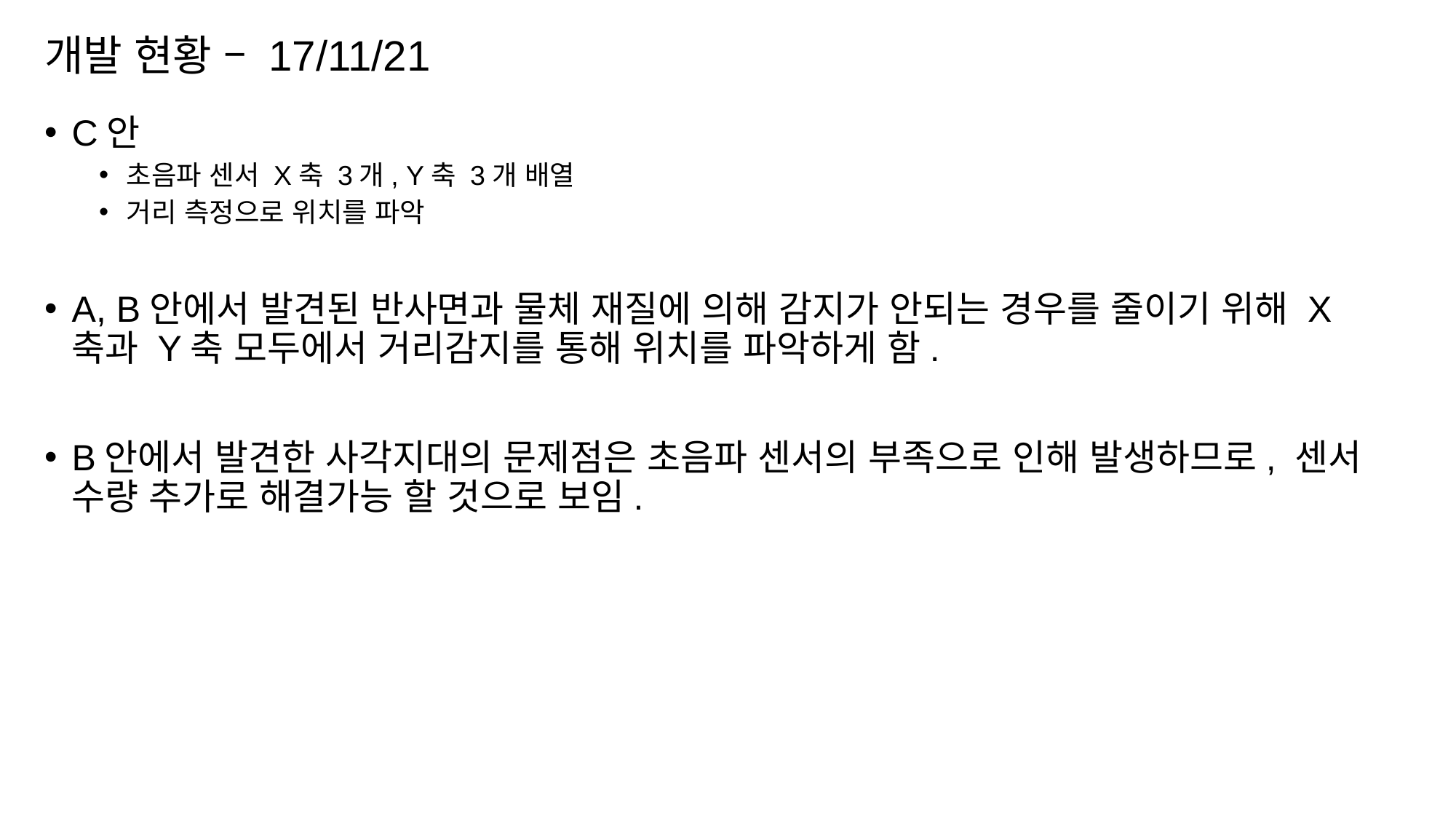

# 개발 현황 – 17/11/21
C안
초음파 센서 X축 3개, Y축 3개 배열
거리 측정으로 위치를 파악

A, B안에서 발견된 반사면과 물체 재질에 의해 감지가 안되는 경우를 줄이기 위해 X축과 Y축 모두에서 거리감지를 통해 위치를 파악하게 함.

B안에서 발견한 사각지대의 문제점은 초음파 센서의 부족으로 인해 발생하므로, 센서 수량 추가로 해결가능 할 것으로 보임.